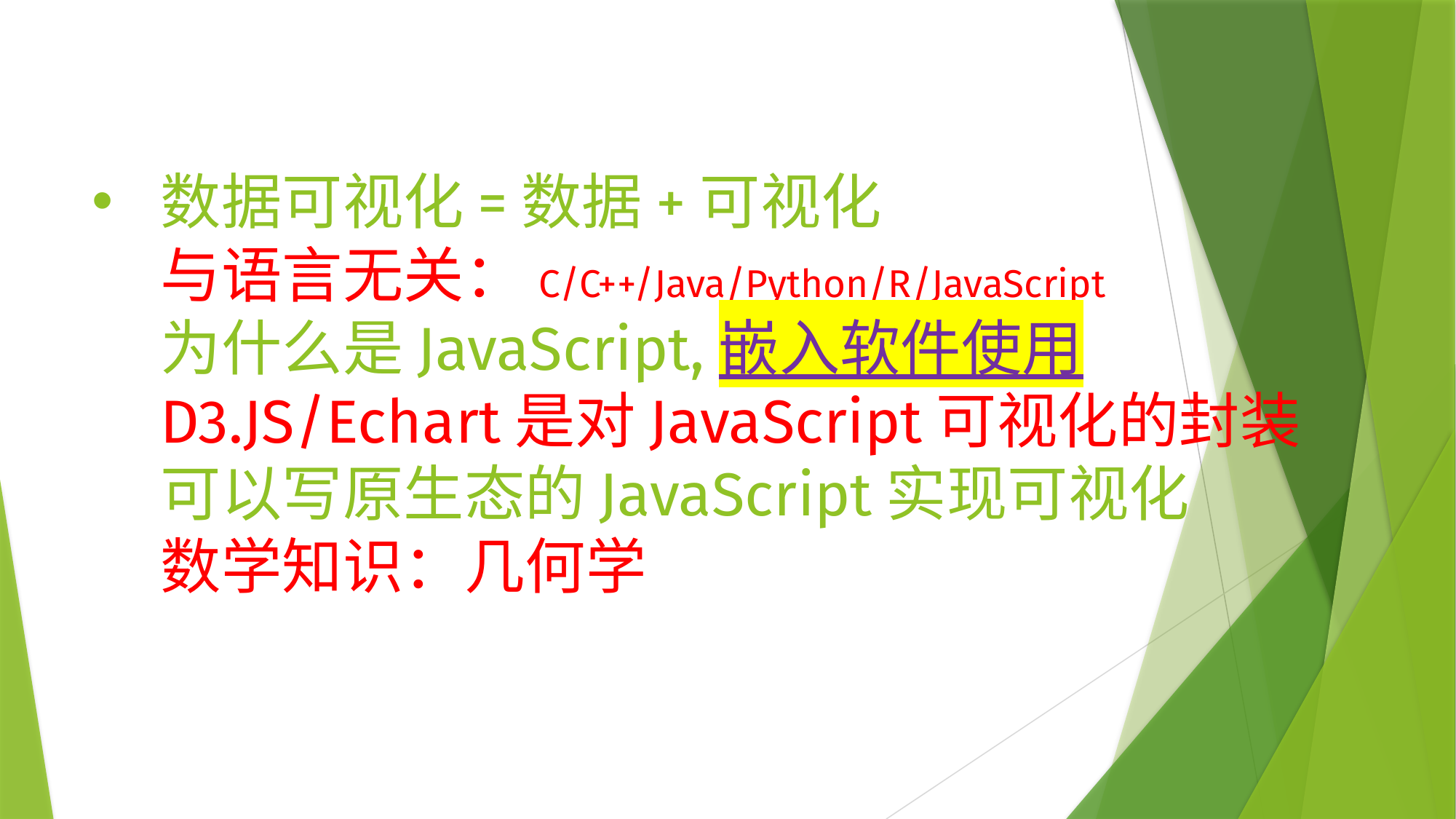

# 数据可视化=数据+可视化 与语言无关：C/C++/Java/Python/R/JavaScript 为什么是JavaScript,嵌入软件使用 D3.JS/Echart是对JavaScript可视化的封装 可以写原生态的JavaScript实现可视化 数学知识：几何学